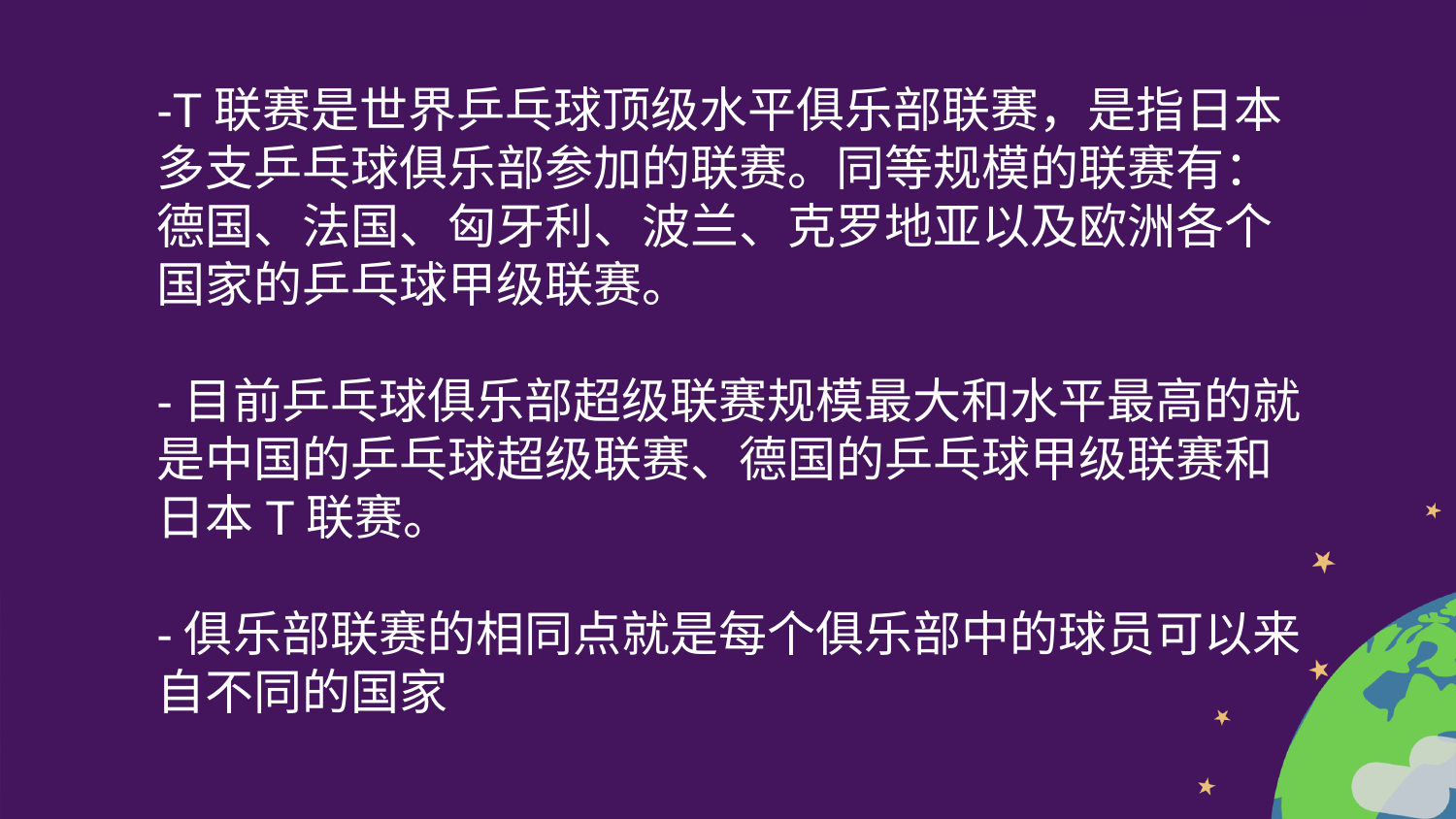

-T联赛是世界乒乓球顶级水平俱乐部联赛，是指日本多支乒乓球俱乐部参加的联赛。同等规模的联赛有：德国、法国、匈牙利、波兰、克罗地亚以及欧洲各个国家的乒乓球甲级联赛。

-目前乒乓球俱乐部超级联赛规模最大和水平最高的就是中国的乒乓球超级联赛、德国的乒乓球甲级联赛和日本T联赛。

-俱乐部联赛的相同点就是每个俱乐部中的球员可以来自不同的国家